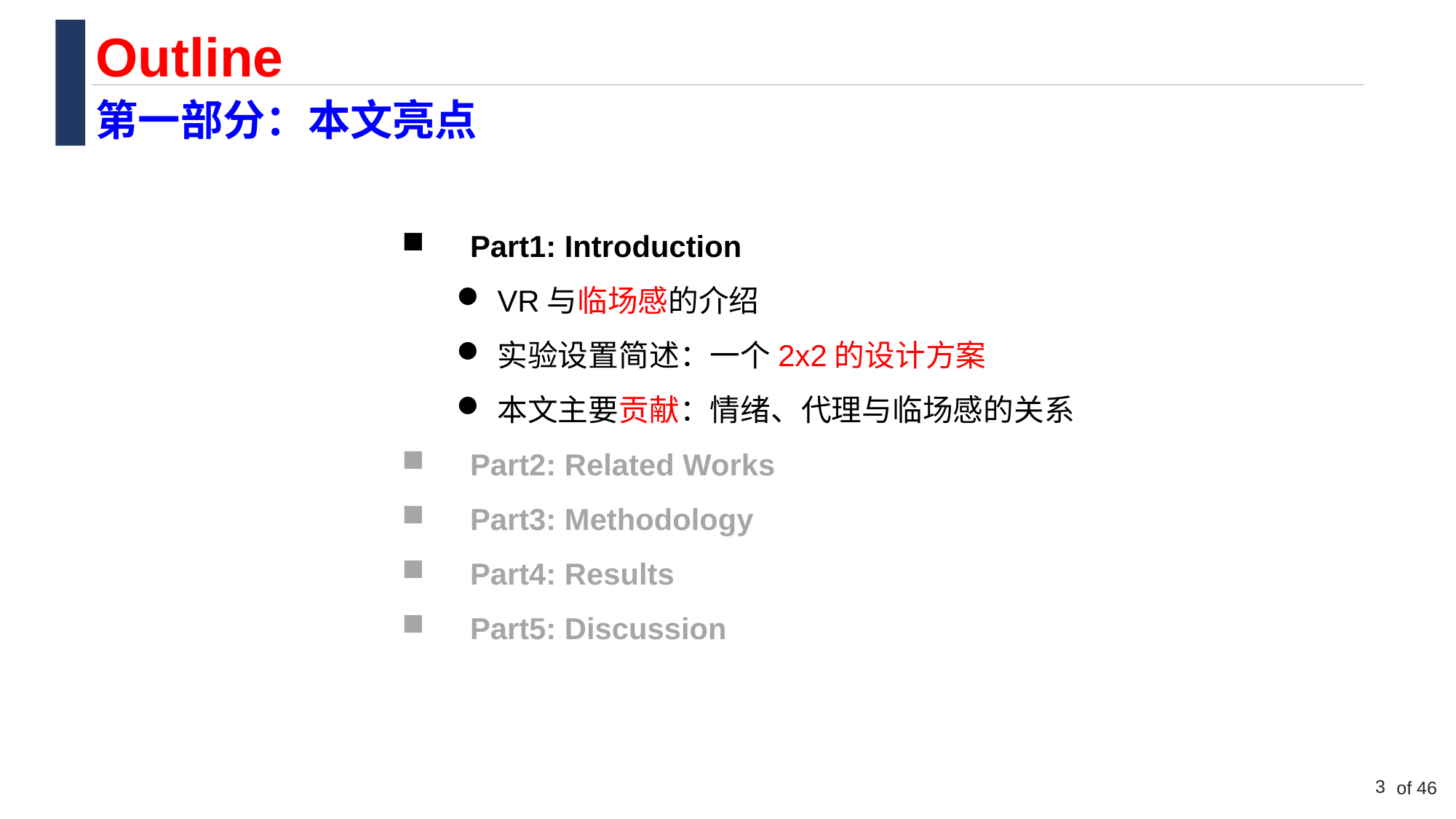

Outline
第一部分：本文亮点
Part1: Introduction
VR与临场感的介绍
实验设置简述：一个2x2的设计方案
本文主要贡献：情绪、代理与临场感的关系
Part2: Related Works
Part3: Methodology
Part4: Results
Part5: Discussion
3